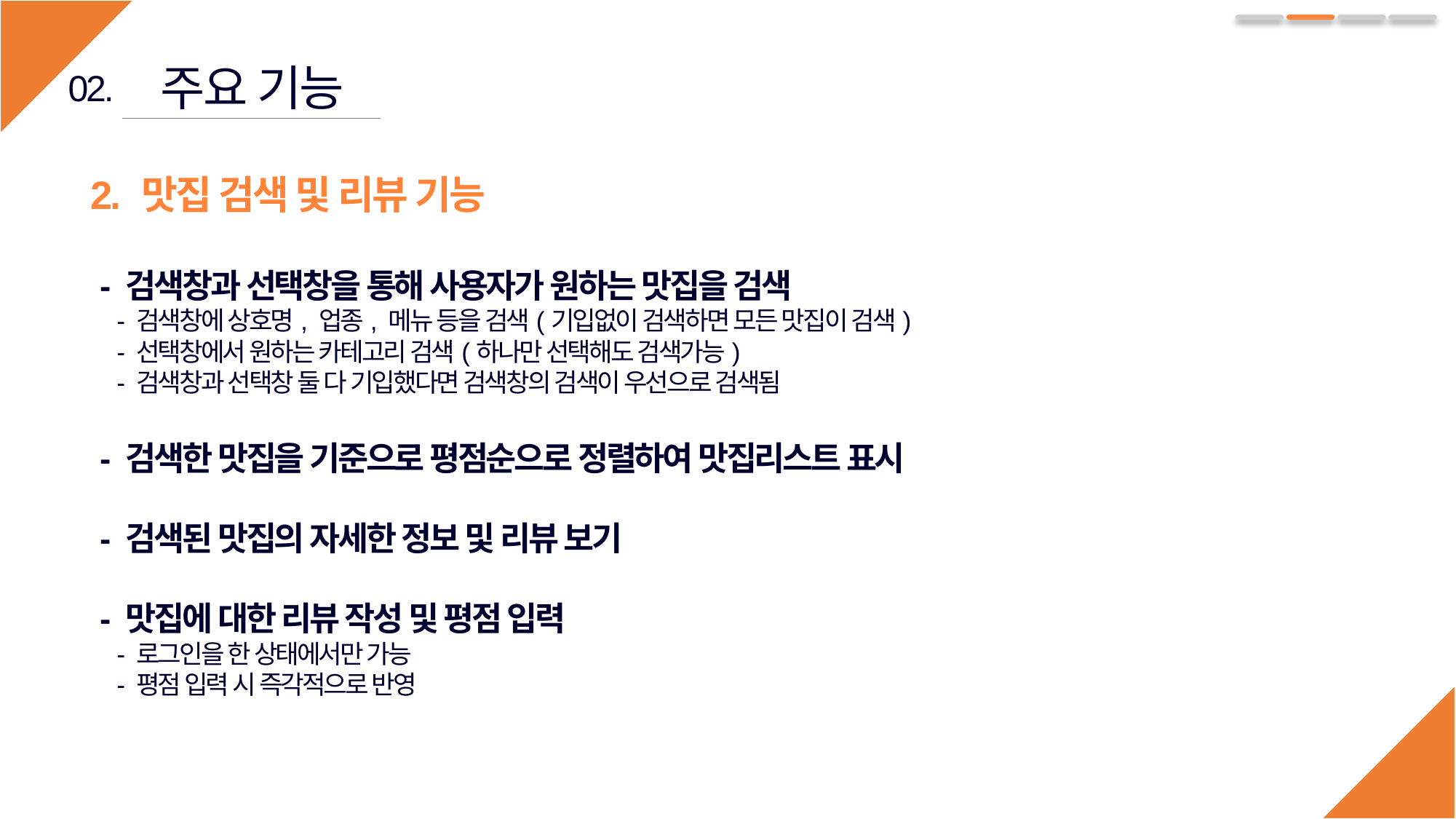

주요 기능
02.
2. 맛집 검색 및 리뷰 기능

 - 검색창과 선택창을 통해 사용자가 원하는 맛집을 검색
     - 검색창에 상호명, 업종, 메뉴 등을 검색(기입없이 검색하면 모든 맛집이 검색)
     - 선택창에서 원하는 카테고리 검색(하나만 선택해도 검색가능)
     - 검색창과 선택창 둘 다 기입했다면 검색창의 검색이 우선으로 검색됨

 - 검색한 맛집을 기준으로 평점순으로 정렬하여 맛집리스트 표시

 - 검색된 맛집의 자세한 정보 및 리뷰 보기

 - 맛집에 대한 리뷰 작성 및 평점 입력
     - 로그인을 한 상태에서만 가능
     - 평점 입력 시 즉각적으로 반영